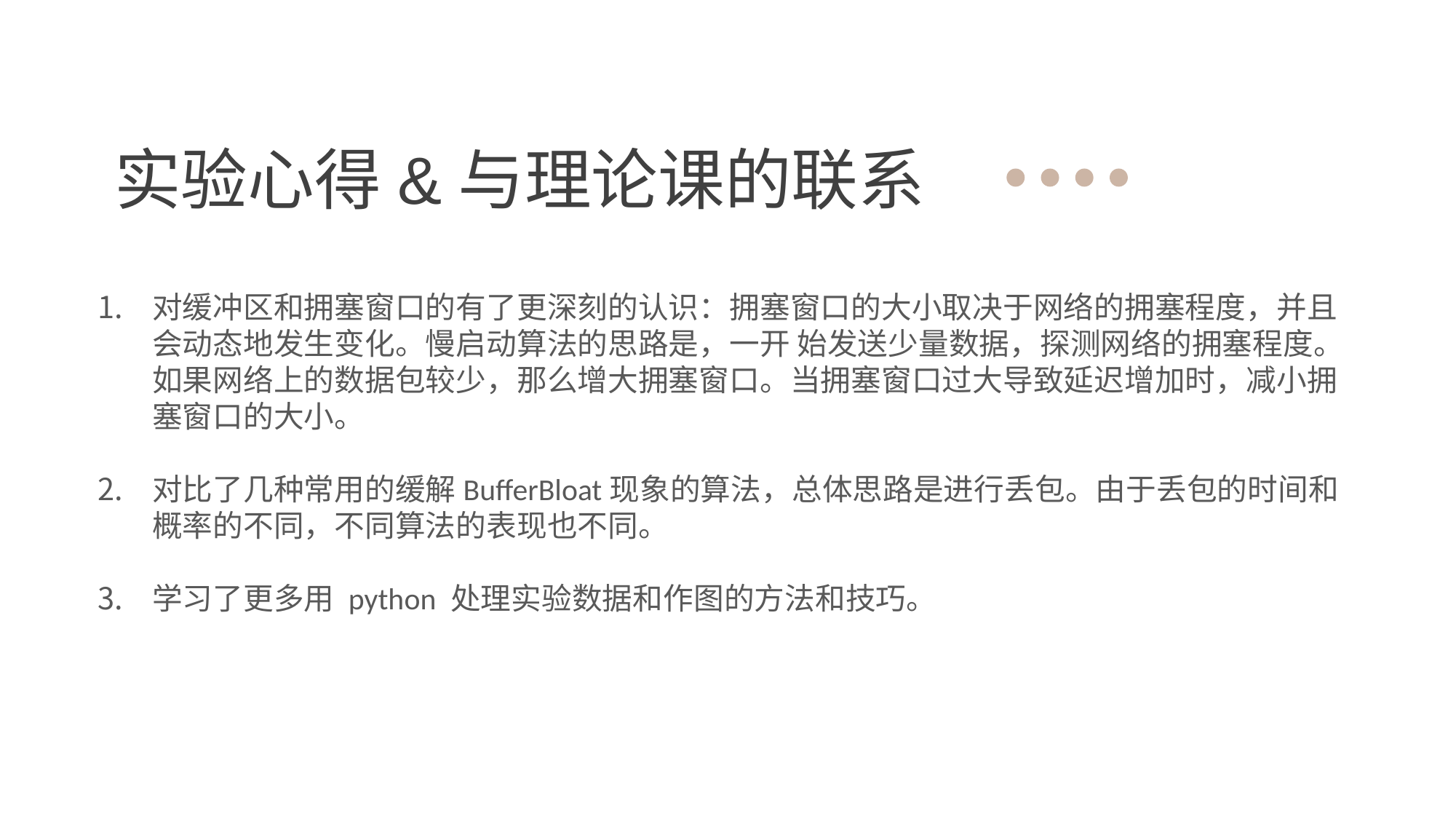

实验心得&与理论课的联系

对缓冲区和拥塞窗口的有了更深刻的认识：拥塞窗口的大小取决于网络的拥塞程度，并且会动态地发生变化。慢启动算法的思路是，一开 始发送少量数据，探测网络的拥塞程度。如果网络上的数据包较少，那么增大拥塞窗口。当拥塞窗口过大导致延迟增加时，减小拥塞窗口的大小。

对比了几种常用的缓解BufferBloat现象的算法，总体思路是进行丢包。由于丢包的时间和概率的不同，不同算法的表现也不同。

学习了更多用 python 处理实验数据和作图的方法和技巧。